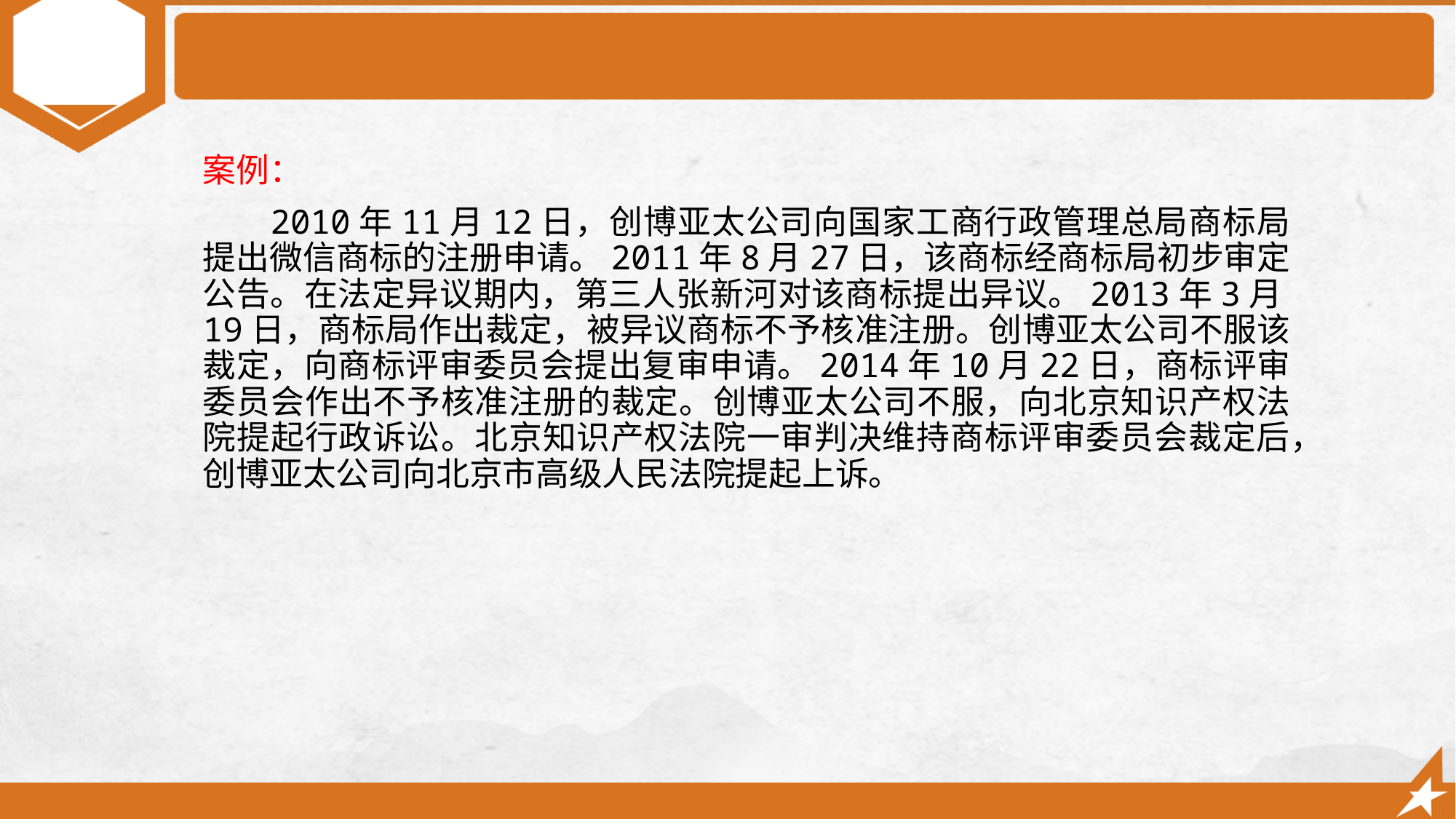

案例：
 　 2010年11月12日，创博亚太公司向国家工商行政管理总局商标局提出微信商标的注册申请。2011年8月27日，该商标经商标局初步审定公告。在法定异议期内，第三人张新河对该商标提出异议。2013年3月19日，商标局作出裁定，被异议商标不予核准注册。创博亚太公司不服该裁定，向商标评审委员会提出复审申请。2014年10月22日，商标评审委员会作出不予核准注册的裁定。创博亚太公司不服，向北京知识产权法院提起行政诉讼。北京知识产权法院一审判决维持商标评审委员会裁定后，创博亚太公司向北京市高级人民法院提起上诉。